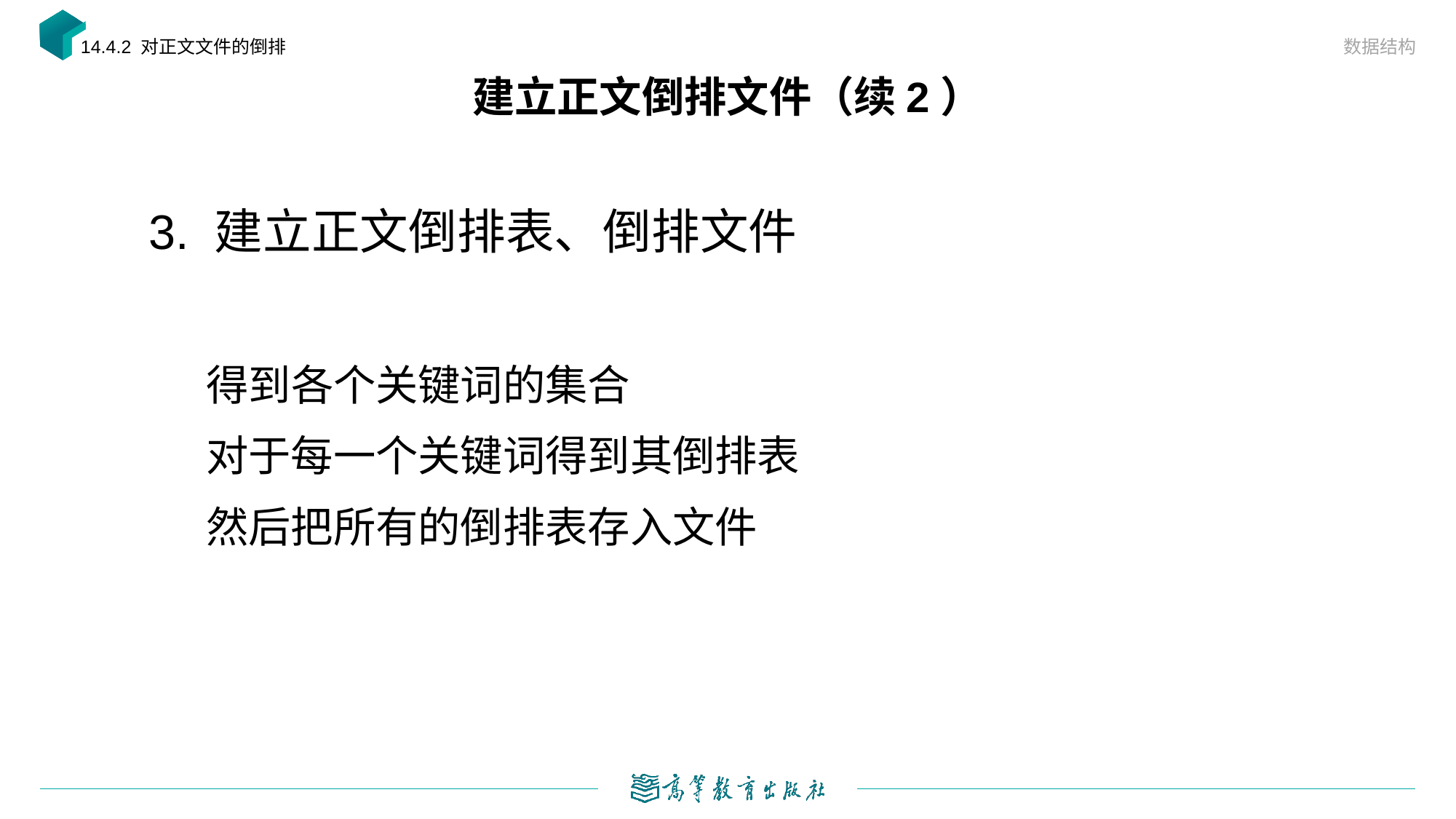

数据结构
14.4.2 对正文文件的倒排
# 建立正文倒排文件（续2）
3. 建立正文倒排表、倒排文件

     得到各个关键词的集合
     对于每一个关键词得到其倒排表
     然后把所有的倒排表存入文件